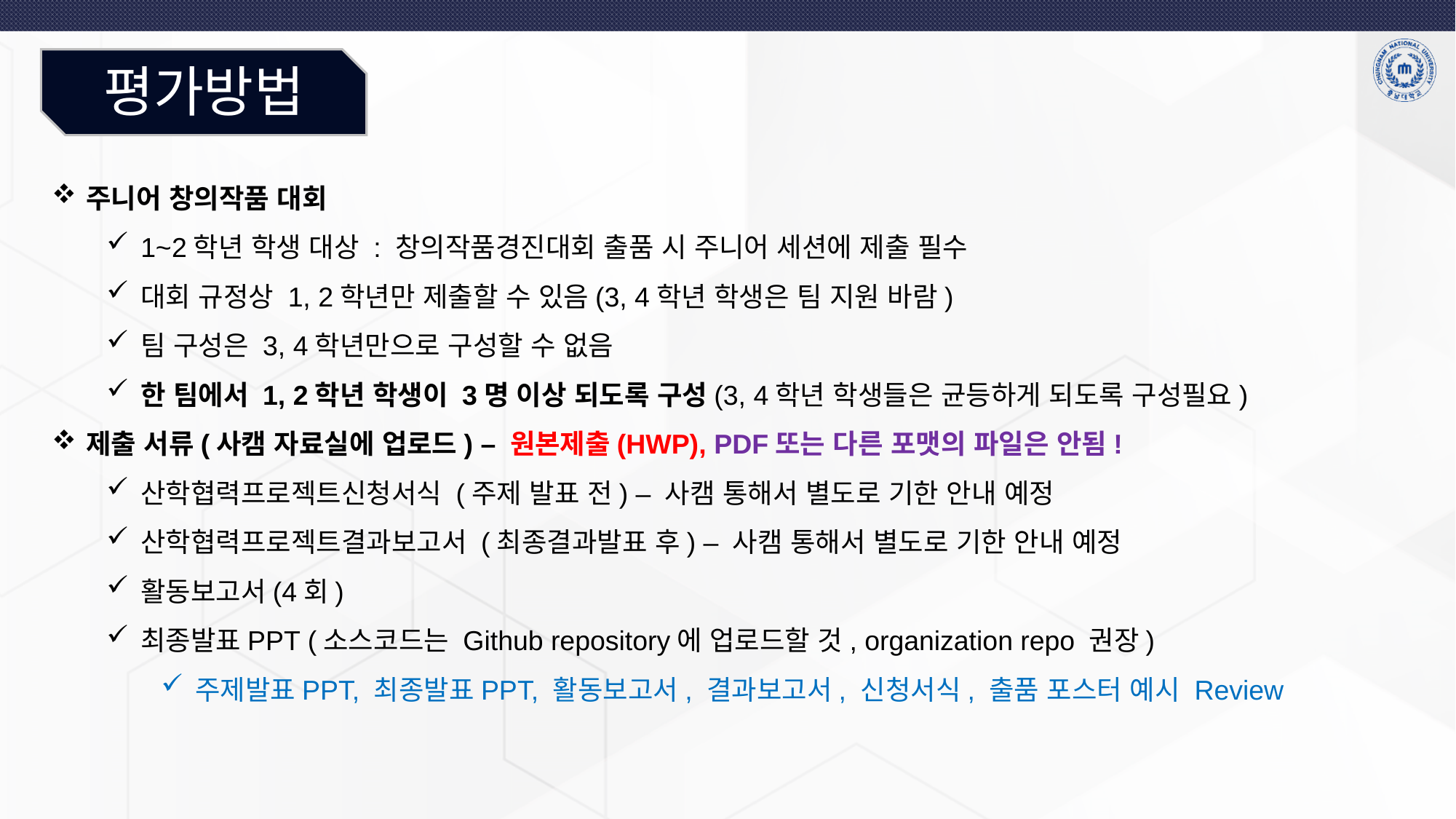

평가방법
주니어 창의작품 대회
1~2학년 학생 대상 : 창의작품경진대회 출품 시 주니어 세션에 제출 필수
대회 규정상 1, 2학년만 제출할 수 있음(3, 4학년 학생은 팀 지원 바람)
팀 구성은 3, 4학년만으로 구성할 수 없음
한 팀에서 1, 2학년 학생이 3명 이상 되도록 구성(3, 4학년 학생들은 균등하게 되도록 구성필요)
제출 서류(사캠 자료실에 업로드) – 원본제출(HWP), PDF또는 다른 포맷의 파일은 안됨!
산학협력프로젝트신청서식 (주제 발표 전) – 사캠 통해서 별도로 기한 안내 예정
산학협력프로젝트결과보고서 (최종결과발표 후) – 사캠 통해서 별도로 기한 안내 예정
활동보고서(4회)
최종발표PPT (소스코드는 Github repository에 업로드할 것, organization repo 권장)
주제발표PPT, 최종발표PPT, 활동보고서, 결과보고서, 신청서식, 출품 포스터 예시 Review